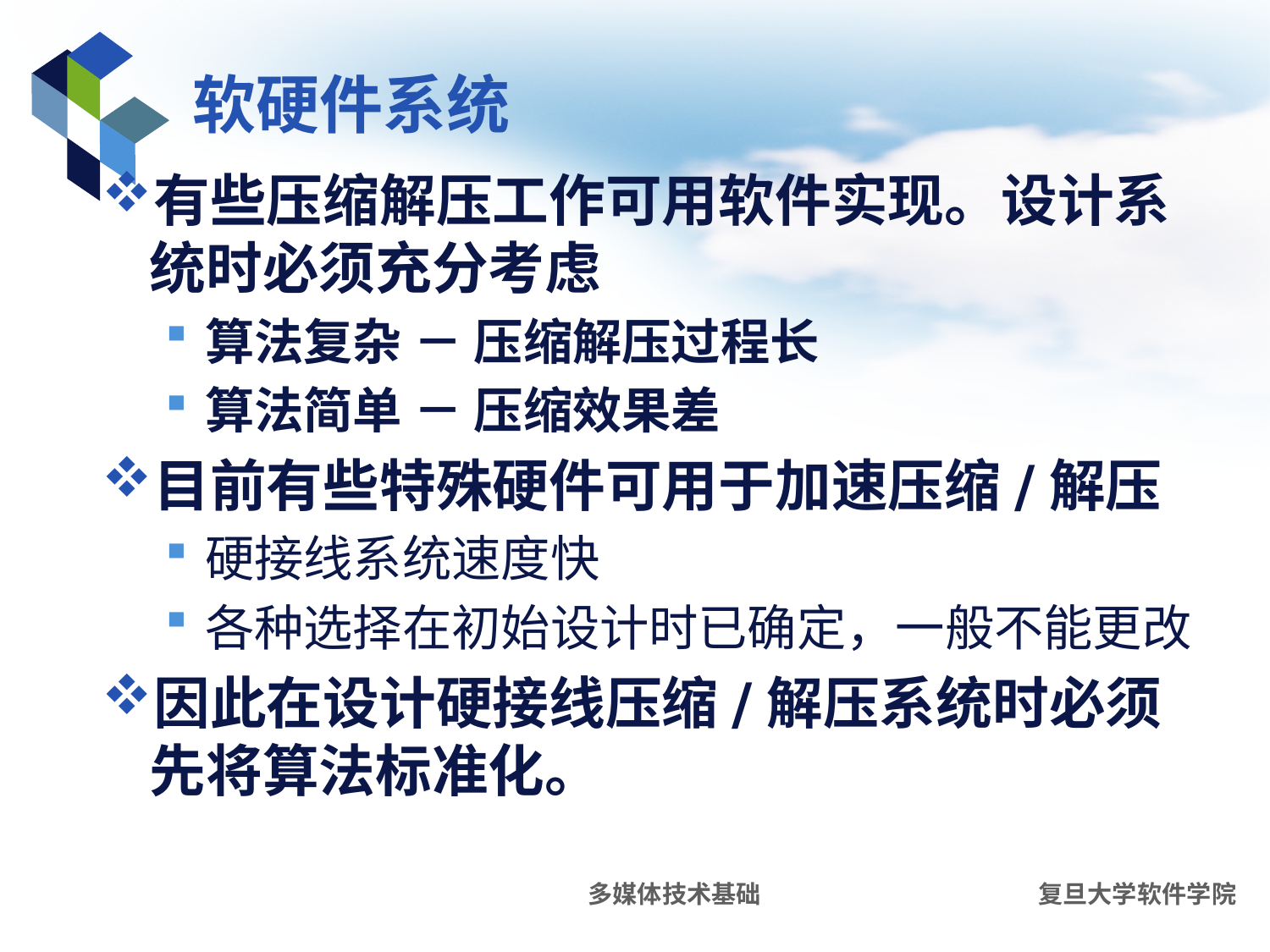

# 软硬件系统
有些压缩解压工作可用软件实现。设计系统时必须充分考虑
算法复杂 － 压缩解压过程长
算法简单 － 压缩效果差
目前有些特殊硬件可用于加速压缩/解压
硬接线系统速度快
各种选择在初始设计时已确定，一般不能更改
因此在设计硬接线压缩/解压系统时必须先将算法标准化。
多媒体技术基础